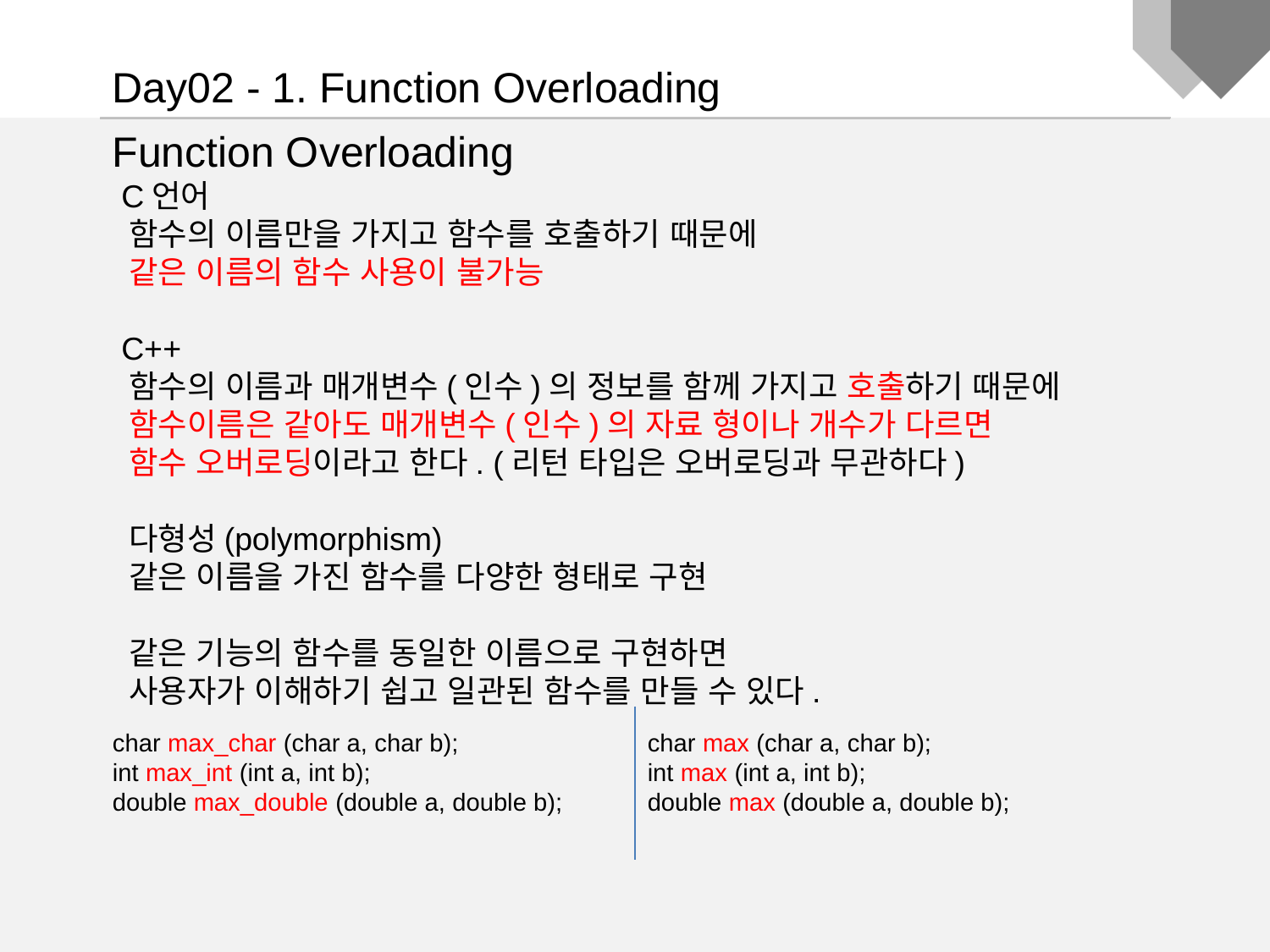

Day02 - 1. Function Overloading
Function Overloading
 C언어
 함수의 이름만을 가지고 함수를 호출하기 때문에
 같은 이름의 함수 사용이 불가능

 C++
 함수의 이름과 매개변수(인수)의 정보를 함께 가지고 호출하기 때문에
 함수이름은 같아도 매개변수(인수)의 자료 형이나 개수가 다르면
 함수 오버로딩이라고 한다. (리턴 타입은 오버로딩과 무관하다)

 다형성(polymorphism)
 같은 이름을 가진 함수를 다양한 형태로 구현

 같은 기능의 함수를 동일한 이름으로 구현하면
 사용자가 이해하기 쉽고 일관된 함수를 만들 수 있다.
char max_char (char a, char b);
int max_int (int a, int b);
double max_double (double a, double b);
char max (char a, char b);
int max (int a, int b);
double max (double a, double b);